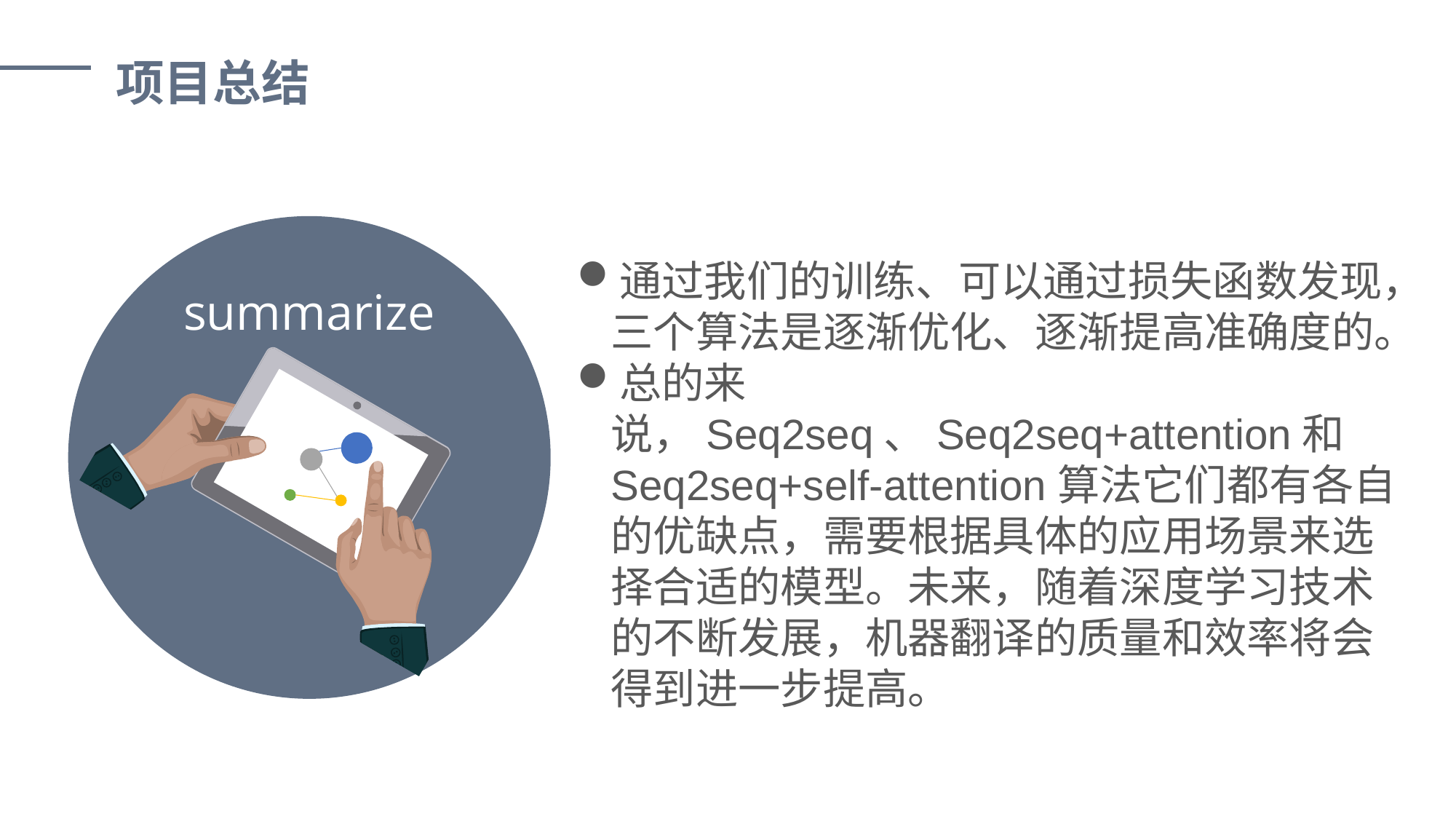

项目总结
e7d195523061f1c01ef2b70529884c179423570dbaad84926380ABC1F97BAEF0C8FC051856578EAB7874501A1FFE158C4981707381814BCC4D9A8E3554438DEE4FBCF5A5B4D2A8B0989AB57E8BAC65EB77E2D09FF131CC59EA9E4A9D8C5193CF33B4C665D9FFCB9FD5BF1978DE4ABAE5EDC832CC76654DC8A3C49933D22DDA1F036BB0B658159A33

summarize

通过我们的训练、可以通过损失函数发现，三个算法是逐渐优化、逐渐提高准确度的。
总的来说，Seq2seq、Seq2seq+attention和Seq2seq+self-attention算法它们都有各自的优缺点，需要根据具体的应用场景来选择合适的模型。未来，随着深度学习技术的不断发展，机器翻译的质量和效率将会得到进一步提高。